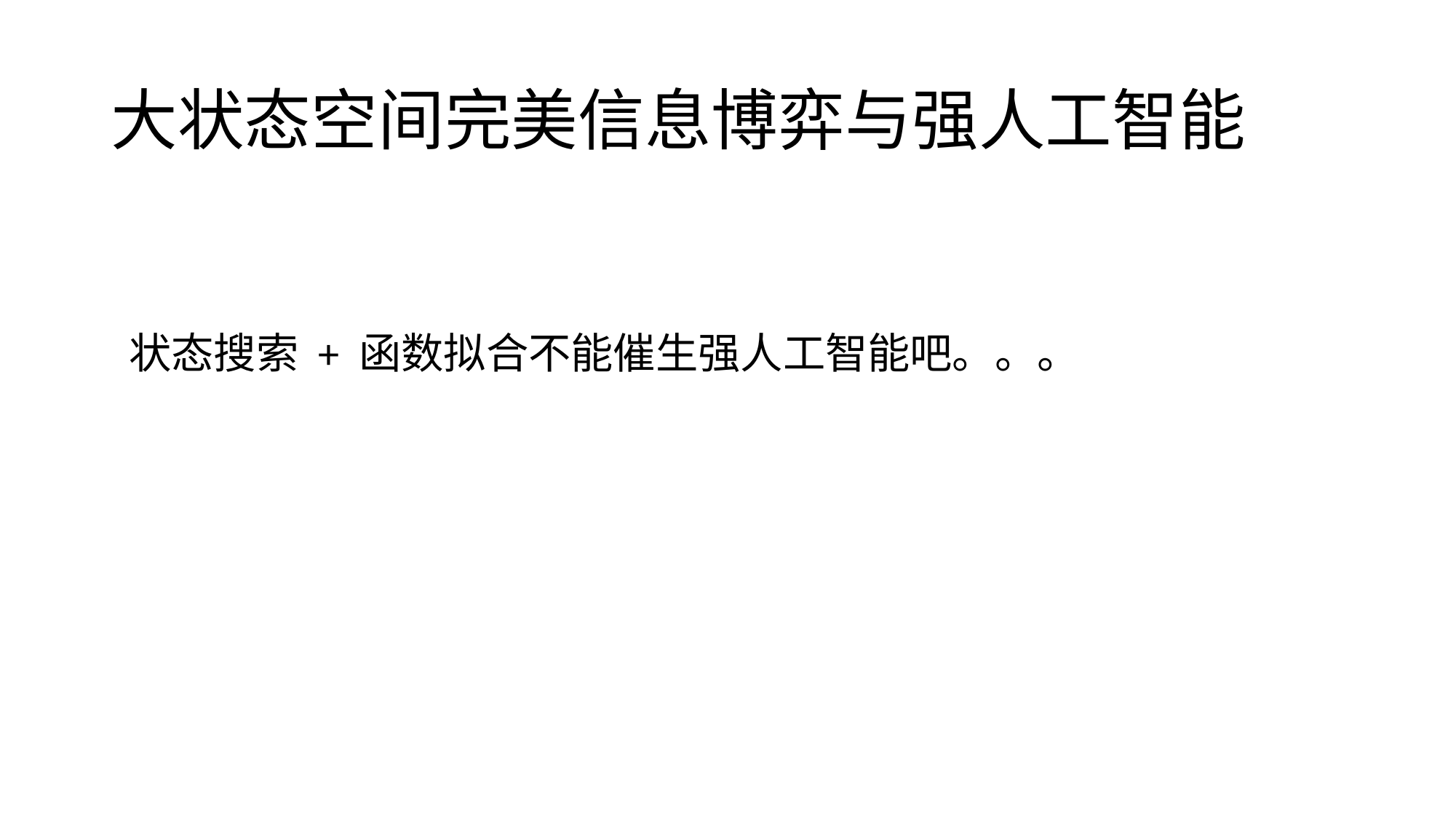

# 大状态空间完美信息博弈与强人工智能
状态搜索 + 函数拟合不能催生强人工智能吧。。。